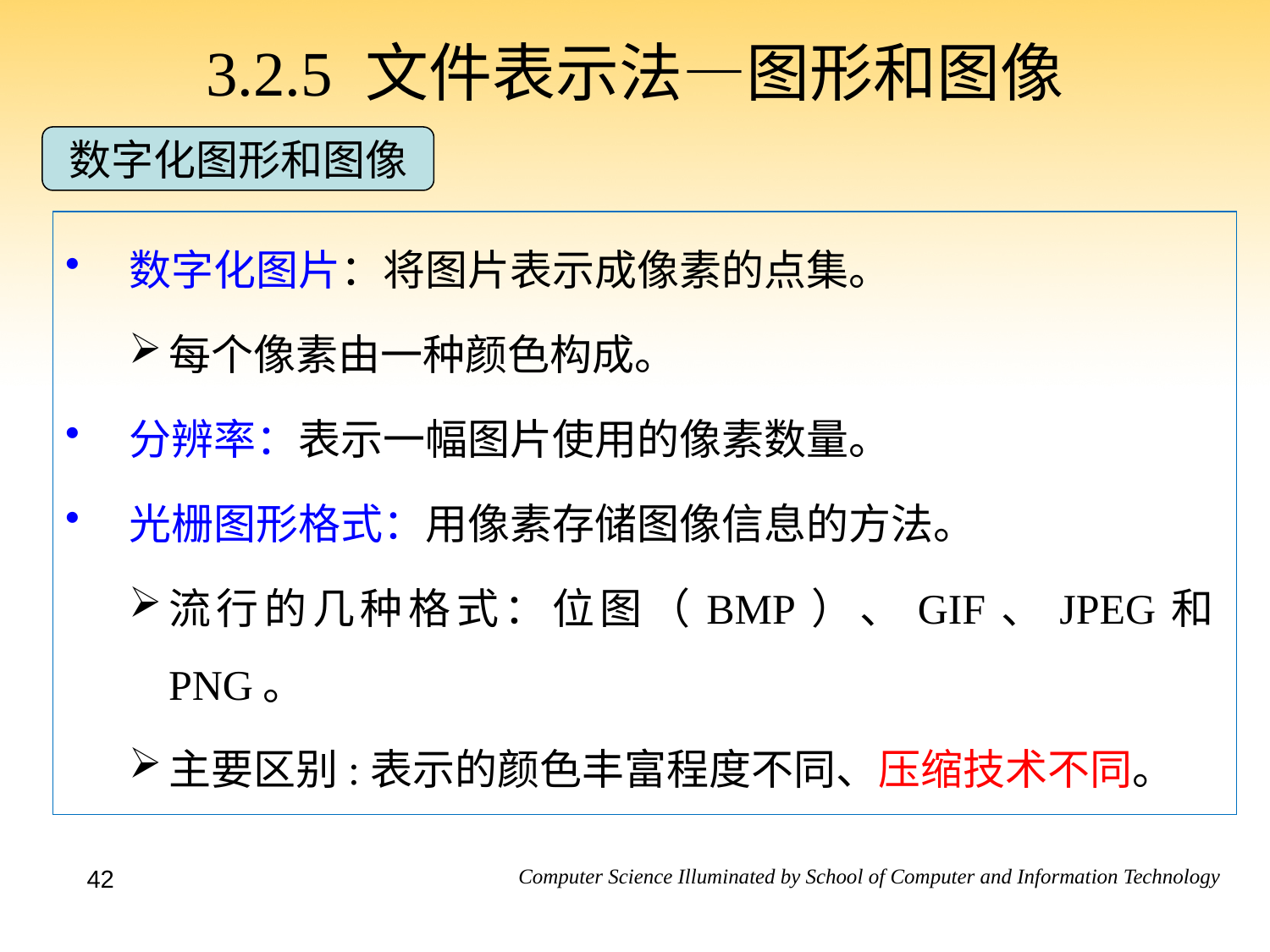

3.2.5 文件表示法—图形和图像
数字化图形和图像
数字化图片：将图片表示成像素的点集。
每个像素由一种颜色构成。
分辨率：表示一幅图片使用的像素数量。
光栅图形格式：用像素存储图像信息的方法。
流行的几种格式：位图（BMP）、GIF、JPEG和PNG。
主要区别:表示的颜色丰富程度不同、压缩技术不同。
42